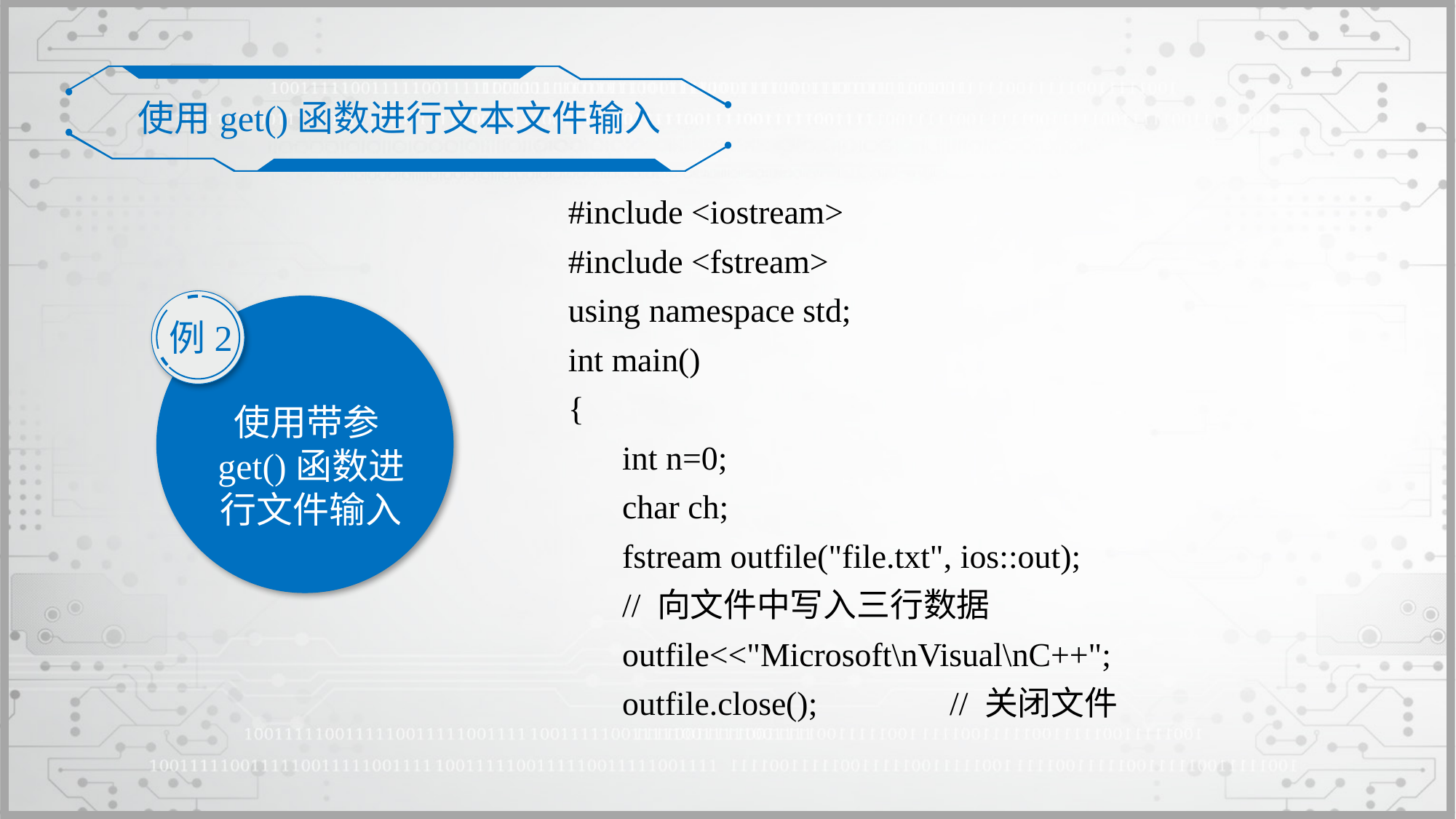

使用get()函数进行文本文件输入
#include <iostream>
#include <fstream>
using namespace std;
int main()
{
	int n=0;
	char ch;
	fstream outfile("file.txt", ios::out);
	// 向文件中写入三行数据
	outfile<<"Microsoft\nVisual\nC++";
	outfile.close();		// 关闭文件

例2

使用带参get()函数进行文件输入